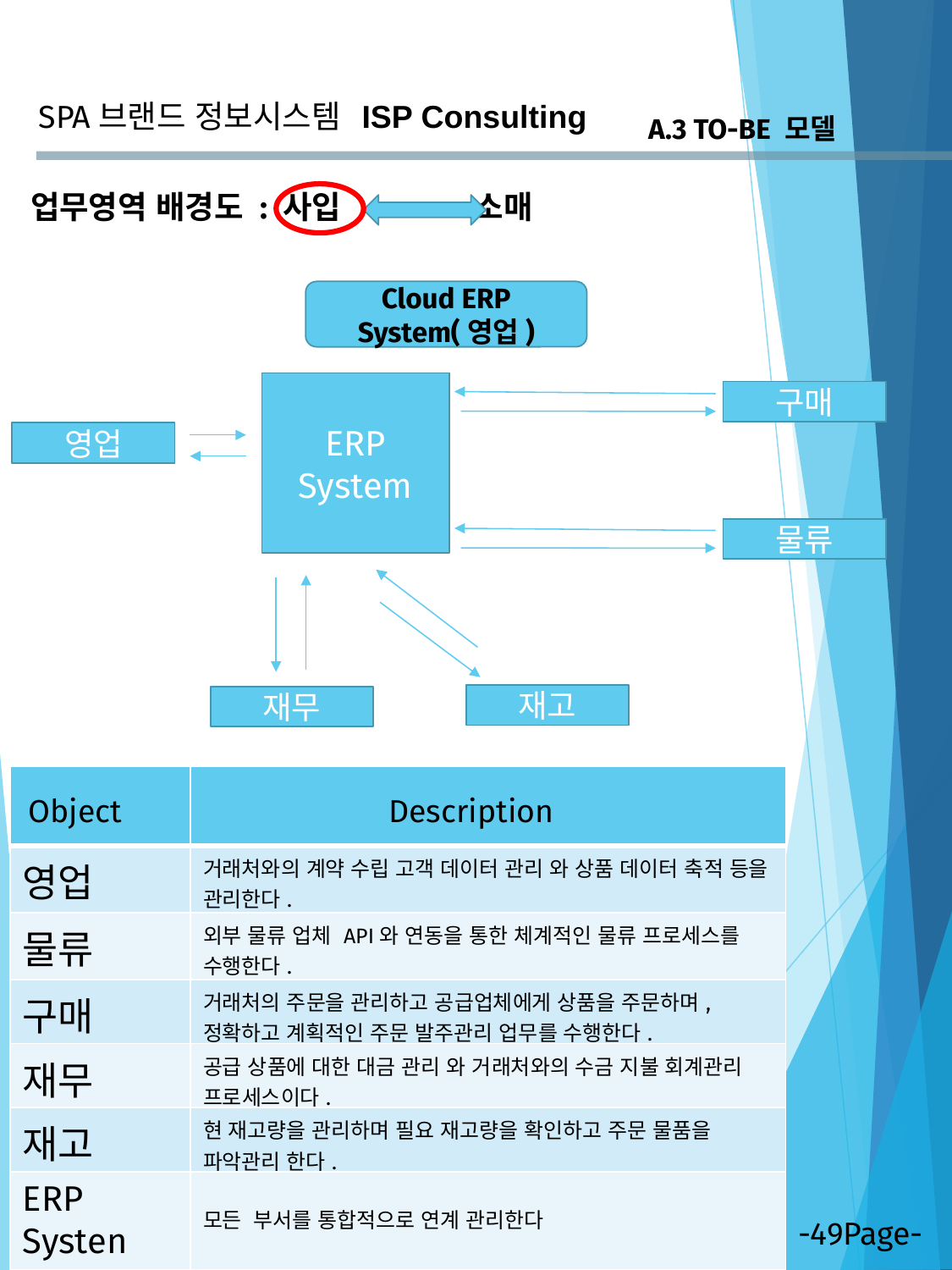

SPA브랜드 정보시스템
ISP Consulting
A.3 TO-BE 모델
업무영역 배경도 : 사입               소매

Cloud ERP System(영업)
ERP System
구매
영업
물류
재고
재무
|  |  |
| --- | --- |
| 영업 | 거래처와의 계약 수립 고객 데이터 관리 와 상품 데이터 축적 등을 관리한다. |
| 물류 | 외부 물류 업체 API와 연동을 통한 체계적인 물류 프로세스를 수행한다. |
| 구매 | 거래처의 주문을 관리하고 공급업체에게 상품을 주문하며, 정확하고 계획적인 주문 발주관리 업무를 수행한다. |
| 재무 | 공급 상품에 대한 대금 관리 와 거래처와의 수금 지불 회계관리 프로세스이다. |
| 재고 | 현 재고량을 관리하며 필요 재고량을 확인하고 주문 물품을 파악관리 한다. |
| ERP Systen | 모든 부서를 통합적으로 연계 관리한다 |
Object
Description
-49Page-